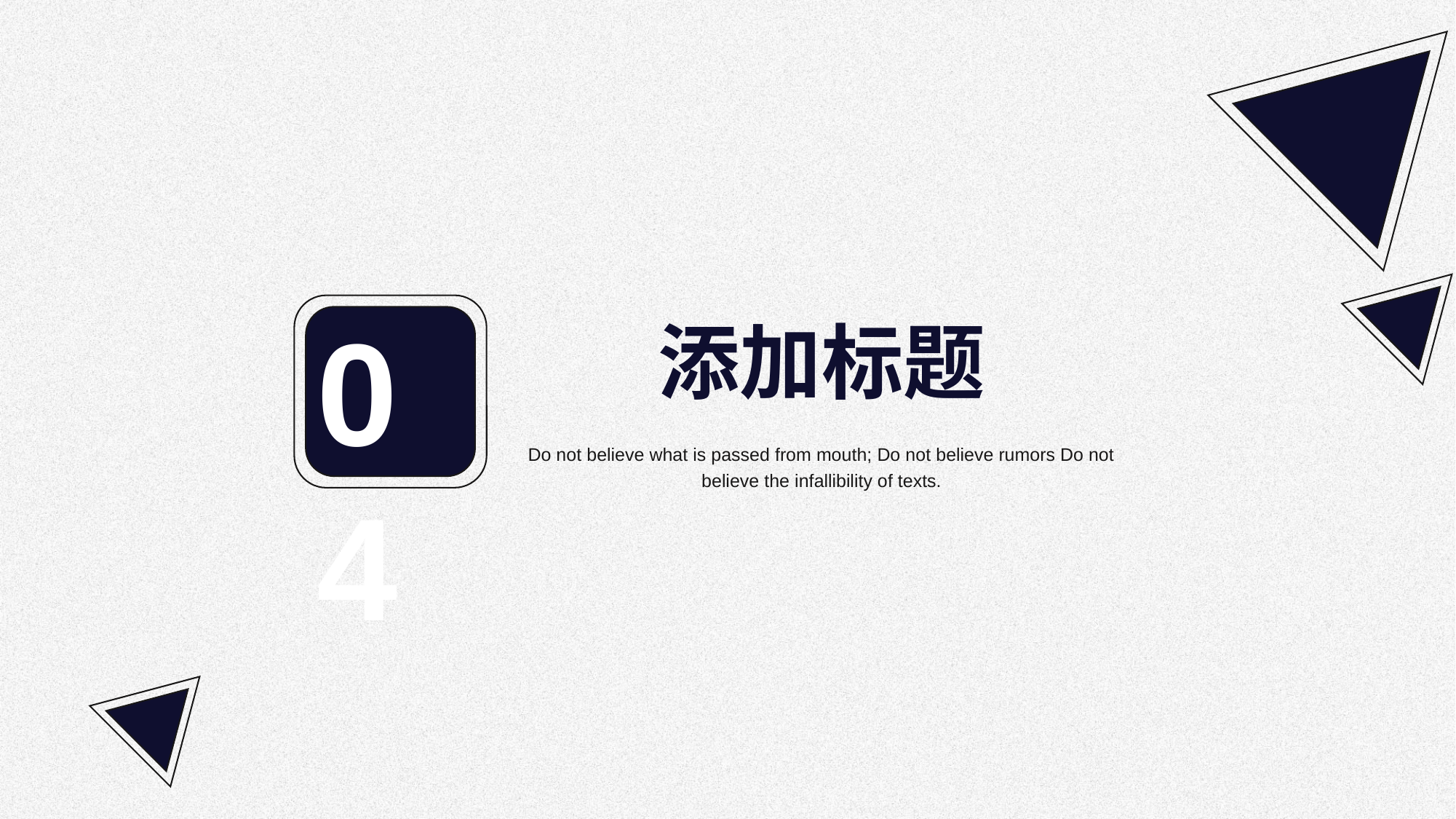

04
添加标题

Do not believe what is passed from mouth; Do not believe rumors Do not believe the infallibility of texts.